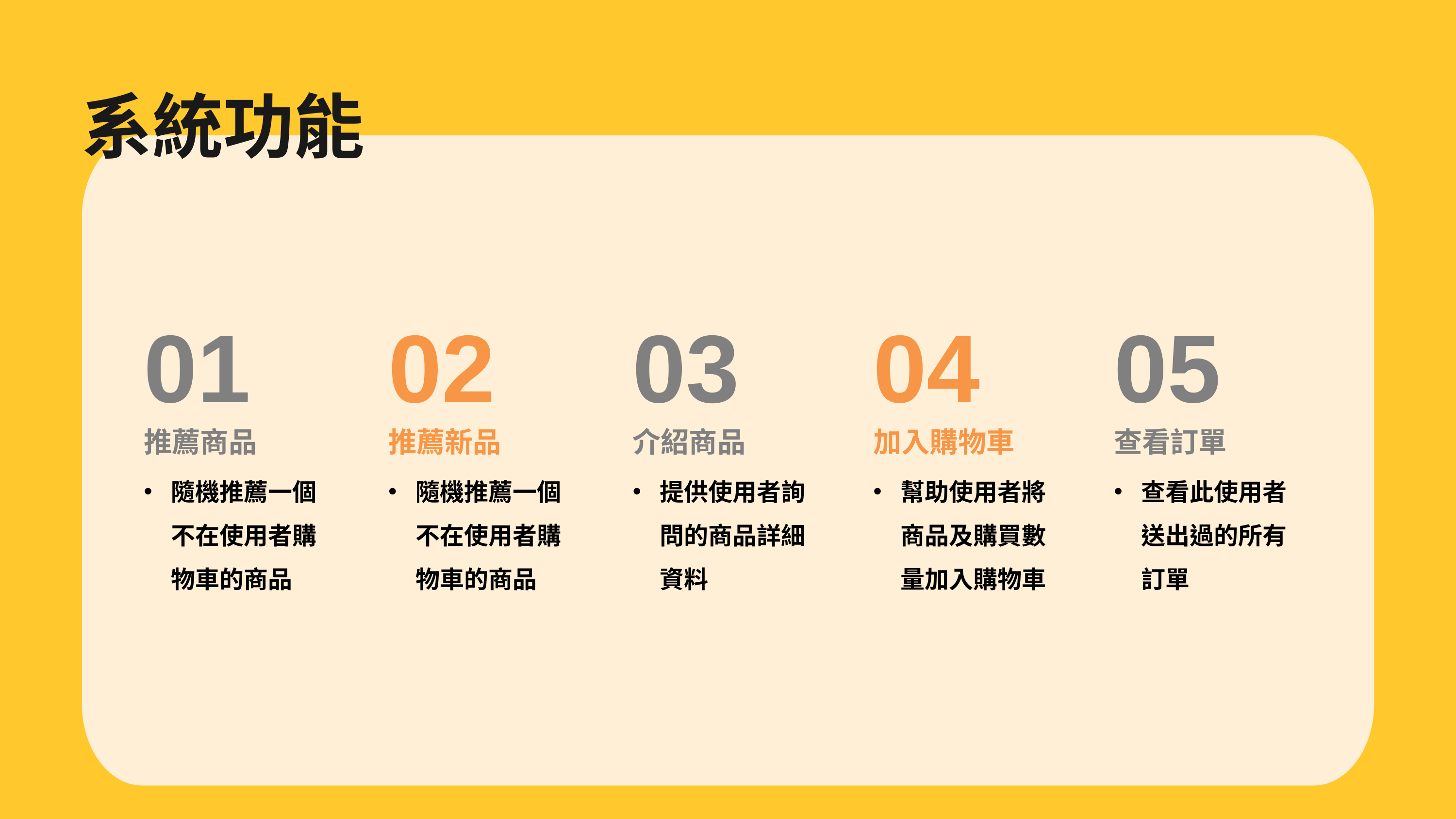

系統功能

02
推薦新品
隨機推薦一個不在使用者購物車的商品
03
介紹商品
提供使用者詢問的商品詳細資料
04
加入購物車
幫助使用者將商品及購買數量加入購物車
05
查看訂單
查看此使用者送出過的所有訂單
01
推薦商品
隨機推薦一個不在使用者購物車的商品